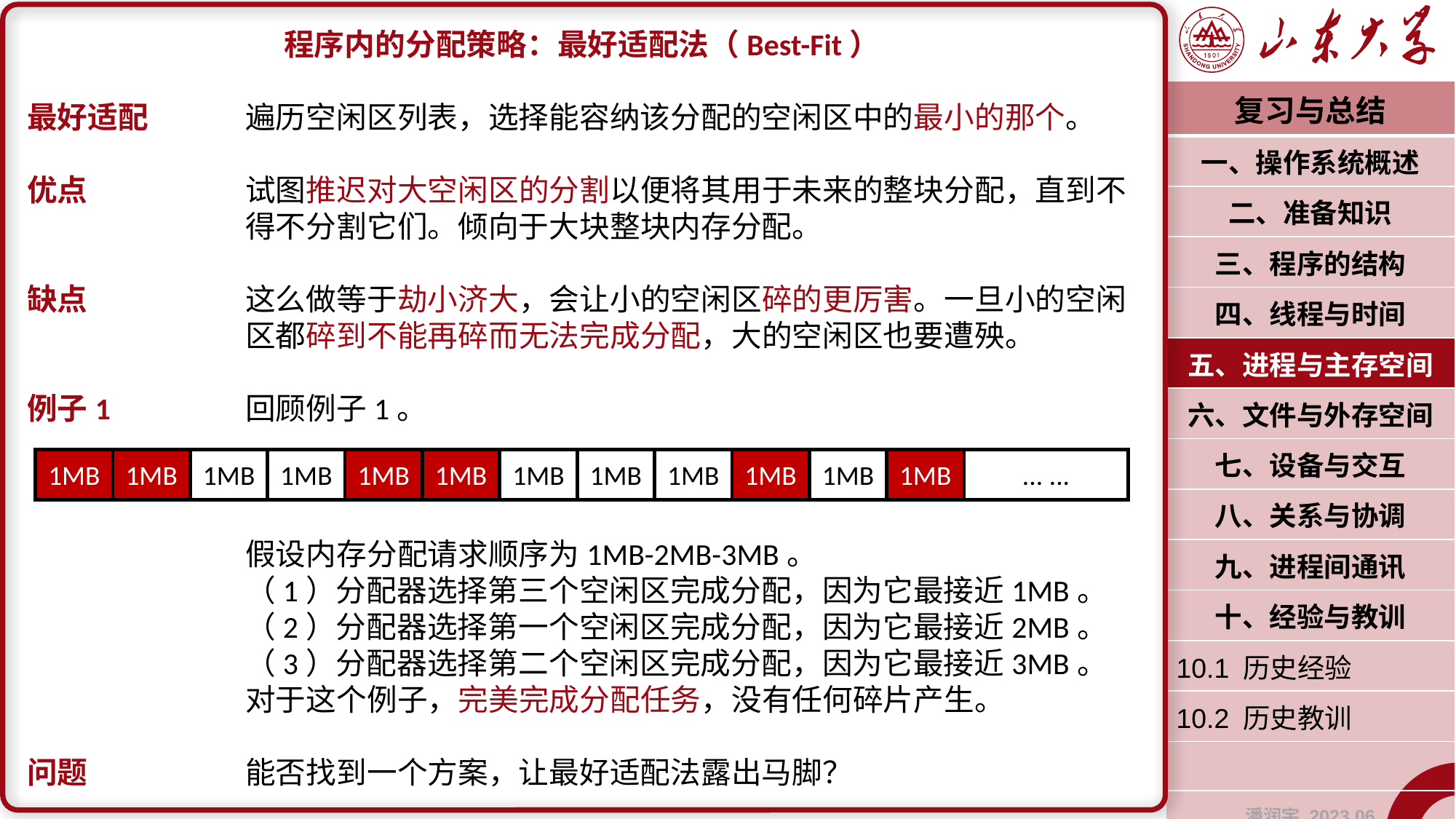

程序内的分配策略：最好适配法（Best-Fit）

最好适配	遍历空闲区列表，选择能容纳该分配的空闲区中的最小的那个。

优点		试图推迟对大空闲区的分割以便将其用于未来的整块分配，直到不		得不分割它们。倾向于大块整块内存分配。

缺点		这么做等于劫小济大，会让小的空闲区碎的更厉害。一旦小的空闲		区都碎到不能再碎而无法完成分配，大的空闲区也要遭殃。

例子1		回顾例子1。

		假设内存分配请求顺序为1MB-2MB-3MB。
		（1）分配器选择第三个空闲区完成分配，因为它最接近1MB。
		（2）分配器选择第一个空闲区完成分配，因为它最接近2MB。
		（3）分配器选择第二个空闲区完成分配，因为它最接近3MB。
		对于这个例子，完美完成分配任务，没有任何碎片产生。

问题		能否找到一个方案，让最好适配法露出马脚？
| 复习与总结 |
| --- |
| 一、操作系统概述 |
| 二、准备知识 |
| 三、程序的结构 |
| 四、线程与时间 |
| 五、进程与主存空间 |
| 六、文件与外存空间 |
| 七、设备与交互 |
| 八、关系与协调 |
| 九、进程间通讯 |
| 十、经验与教训 |
| 10.1 历史经验 |
| 10.2 历史教训 |
|  |
| 潘润宇 2023.06 |
1MB
1MB
1MB
1MB
1MB
1MB
1MB
1MB
1MB
1MB
1MB
1MB
... ...